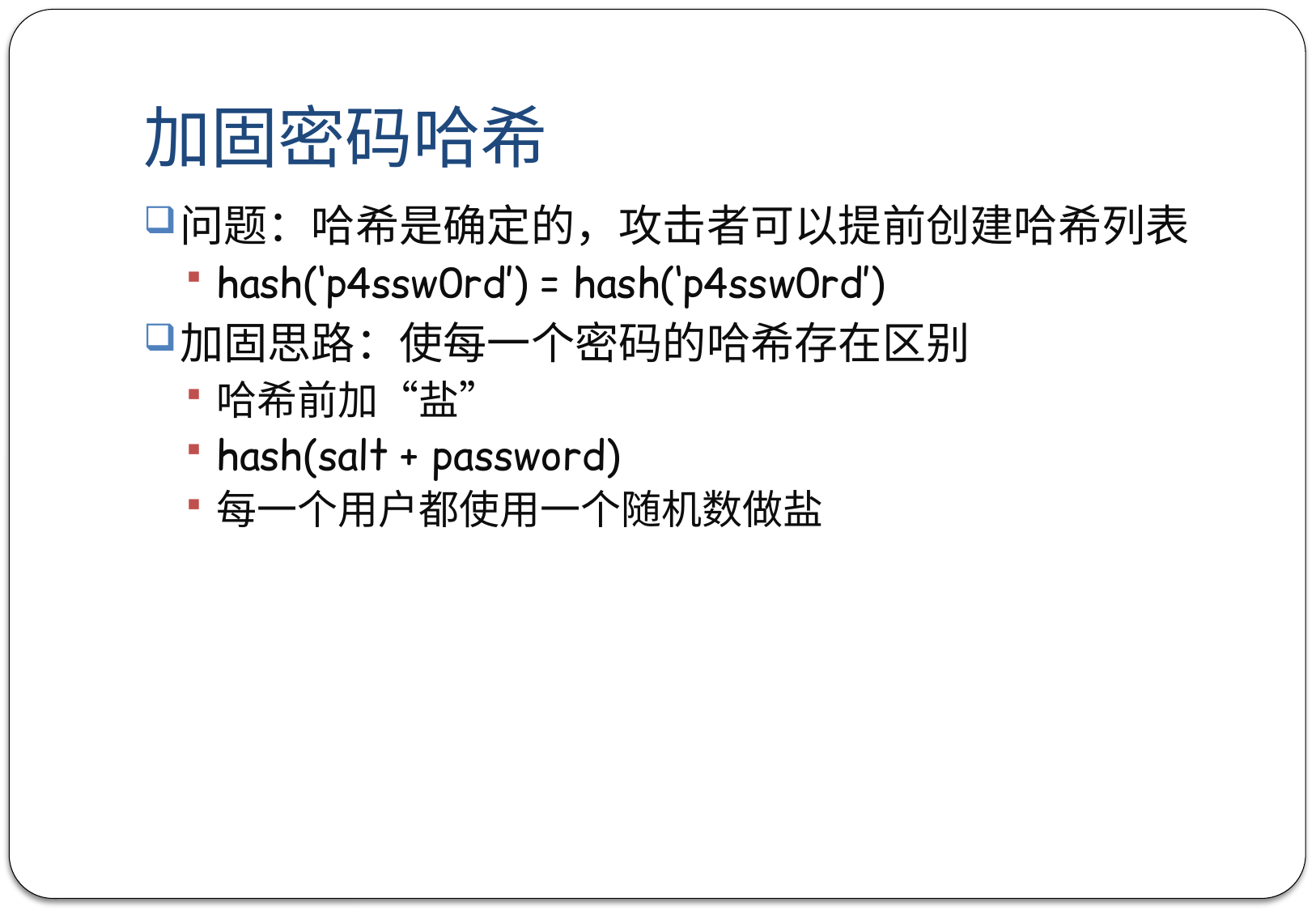

# 加固密码哈希
问题：哈希是确定的，攻击者可以提前创建哈希列表
hash(‘p4ssw0rd’) = hash(‘p4ssw0rd’)
加固思路：使每一个密码的哈希存在区别
哈希前加“盐”
hash(salt + password)
每一个用户都使用一个随机数做盐